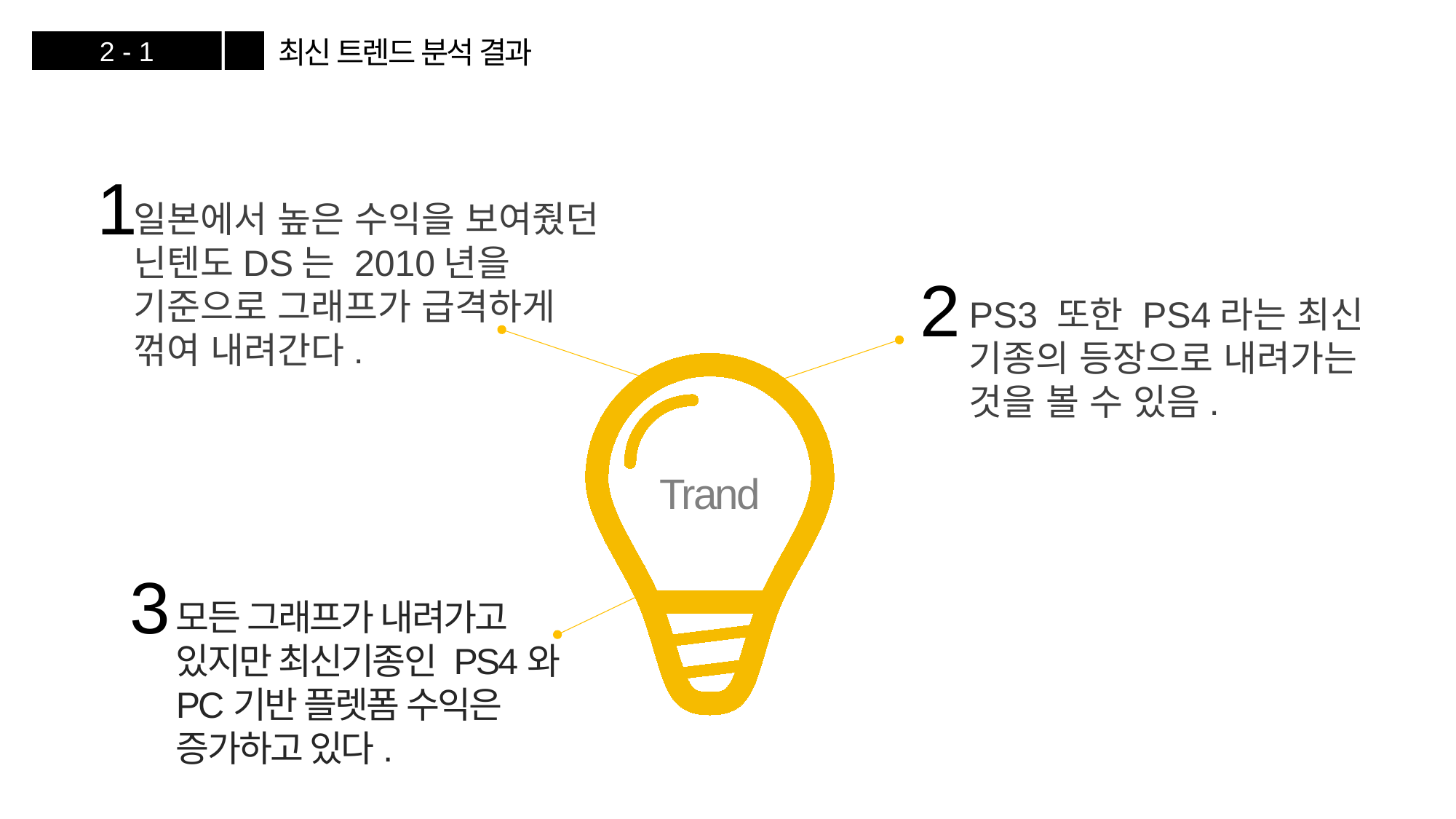

최신 트렌드 분석 결과
2 - 1

1
일본에서 높은 수익을 보여줬던 닌텐도DS는 2010년을 기준으로 그래프가 급격하게 꺾여 내려간다.
2
PS3 또한 PS4라는 최신 기종의 등장으로 내려가는 것을 볼 수 있음.

Trand
3
모든 그래프가 내려가고 있지만 최신기종인 PS4와 PC기반 플렛폼 수익은 증가하고 있다.